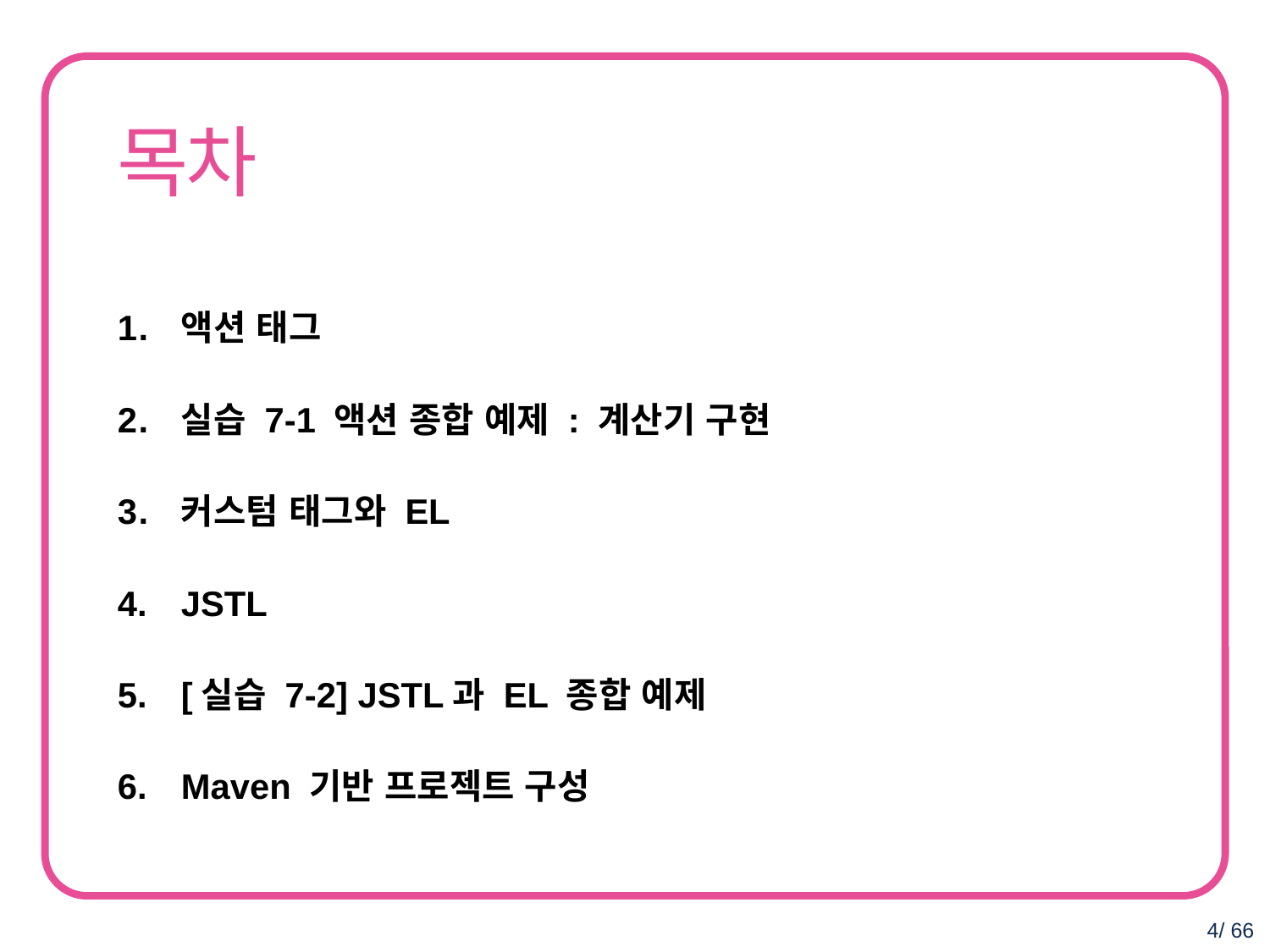

액션 태그
실습 7-1 액션 종합 예제 : 계산기 구현
커스텀 태그와 EL
JSTL
[실습 7-2] JSTL과 EL 종합 예제
Maven 기반 프로젝트 구성